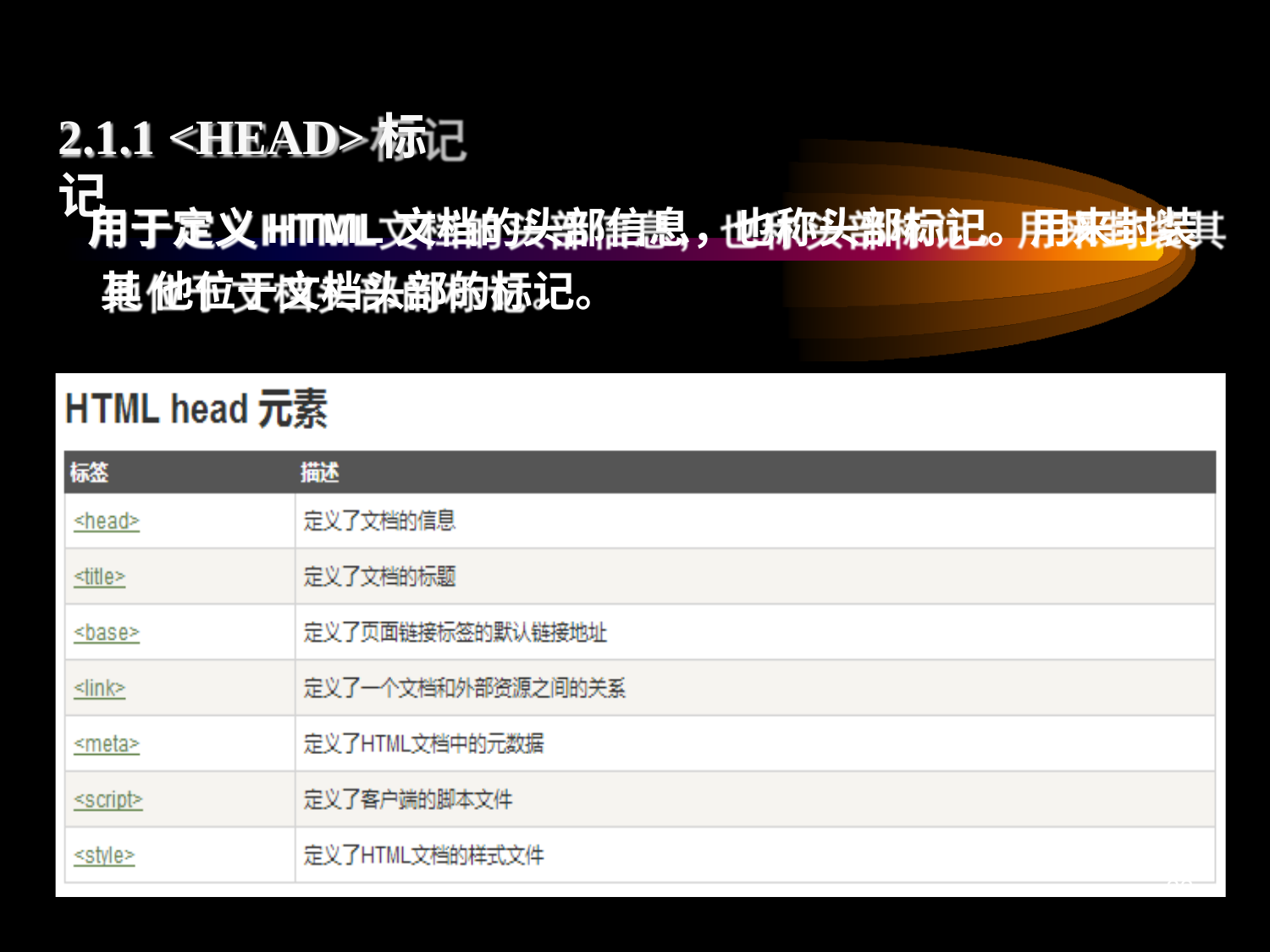

# 2.1.1 <HEAD>标记

用于定义HTML文档的头部信息，也称头部标记。用来封装其 他位于文档头部的标记。

22